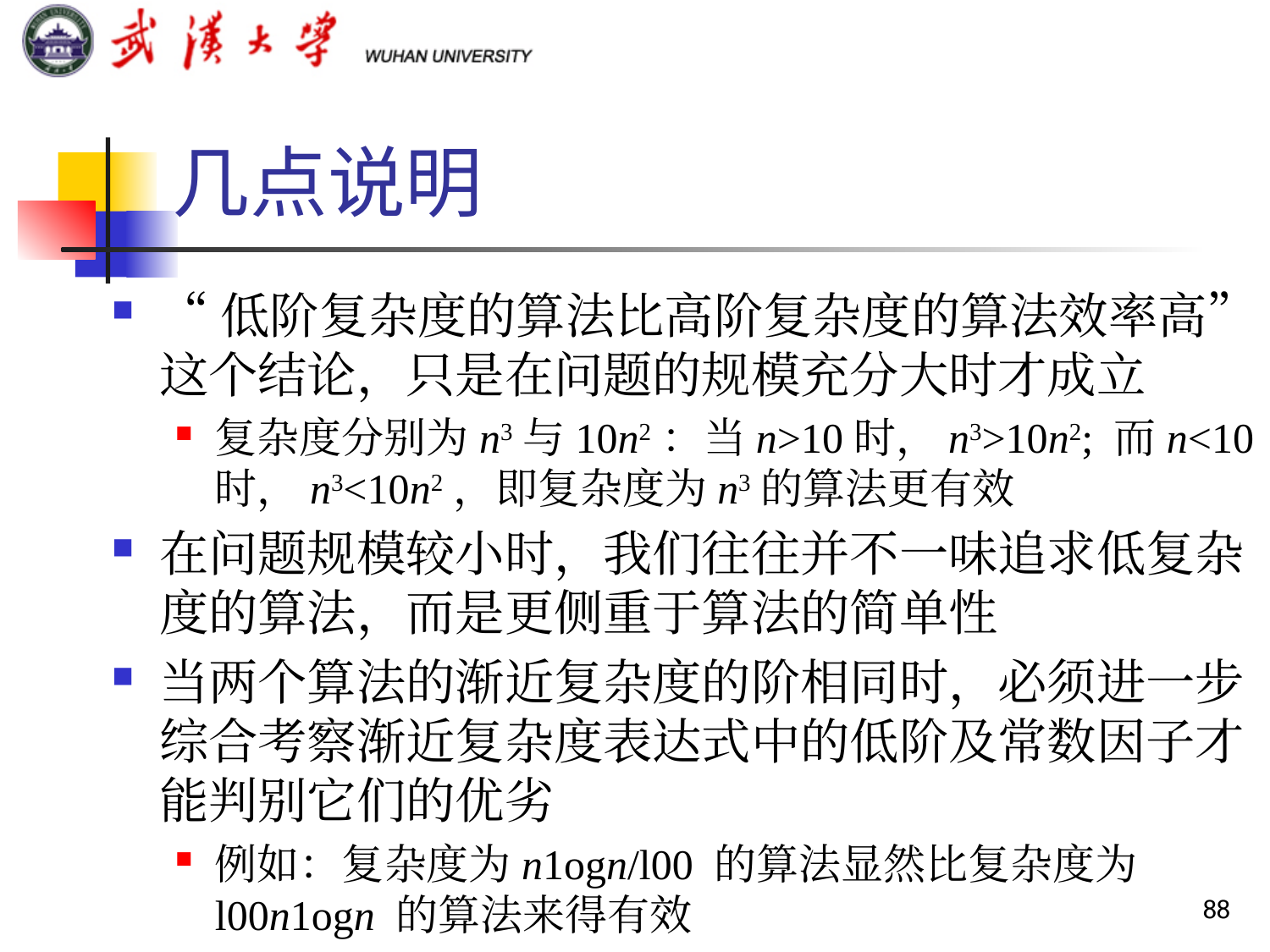

# 几点说明
“低阶复杂度的算法比高阶复杂度的算法效率高”这个结论，只是在问题的规模充分大时才成立
复杂度分别为n3与10n2：当n>10时，n3>10n2; 而n<10时，n3<10n2，即复杂度为n3的算法更有效
在问题规模较小时，我们往往并不一味追求低复杂度的算法，而是更侧重于算法的简单性
当两个算法的渐近复杂度的阶相同时，必须进一步综合考察渐近复杂度表达式中的低阶及常数因子才能判别它们的优劣
例如：复杂度为n1ogn/l00 的算法显然比复杂度为l00n1ogn 的算法来得有效
88